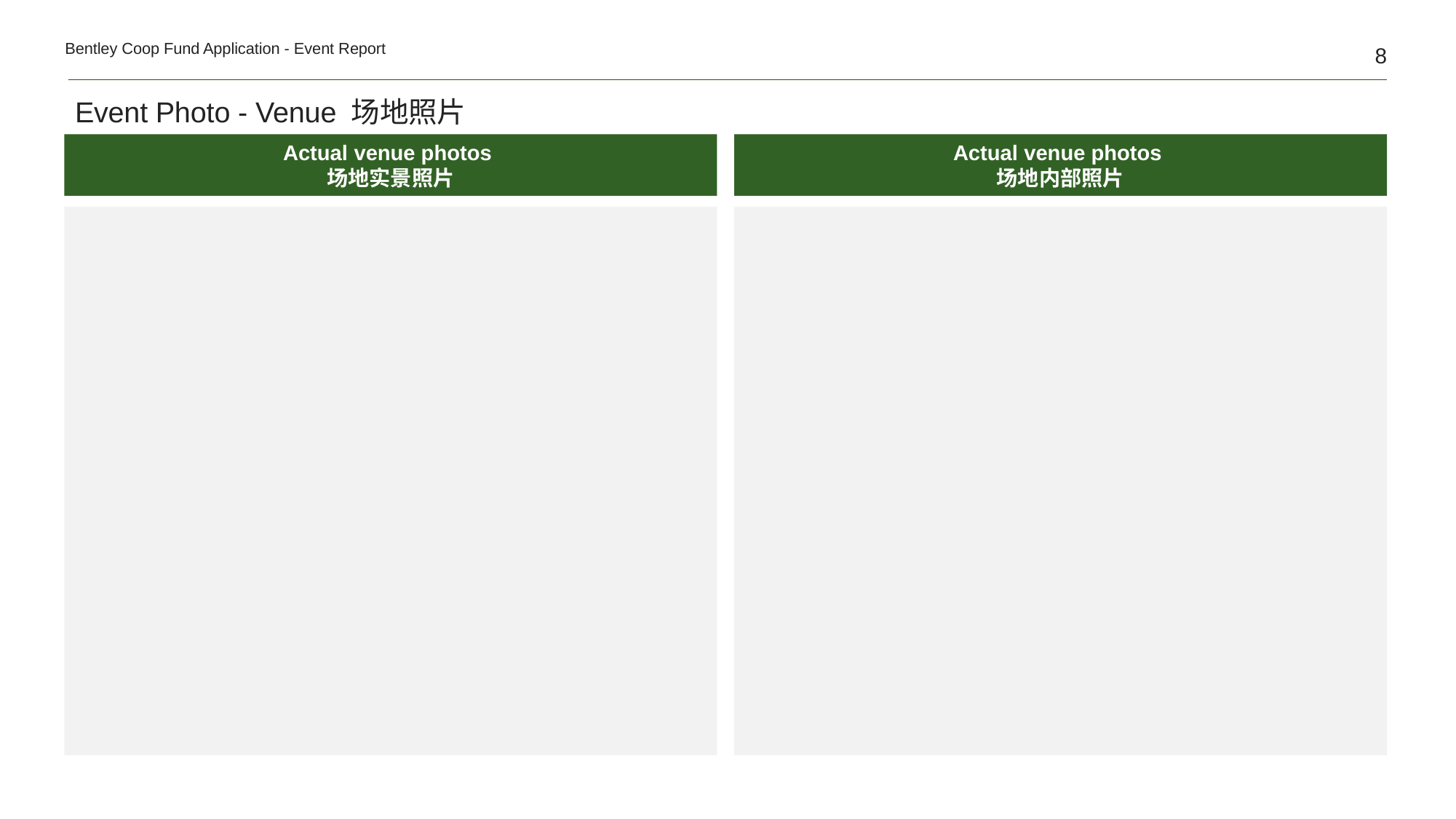

8
Bentley Coop Fund Application - Event Report
Event Photo - Venue 场地照片
Actual venue photos
场地实景照片
Actual venue photos
场地内部照片